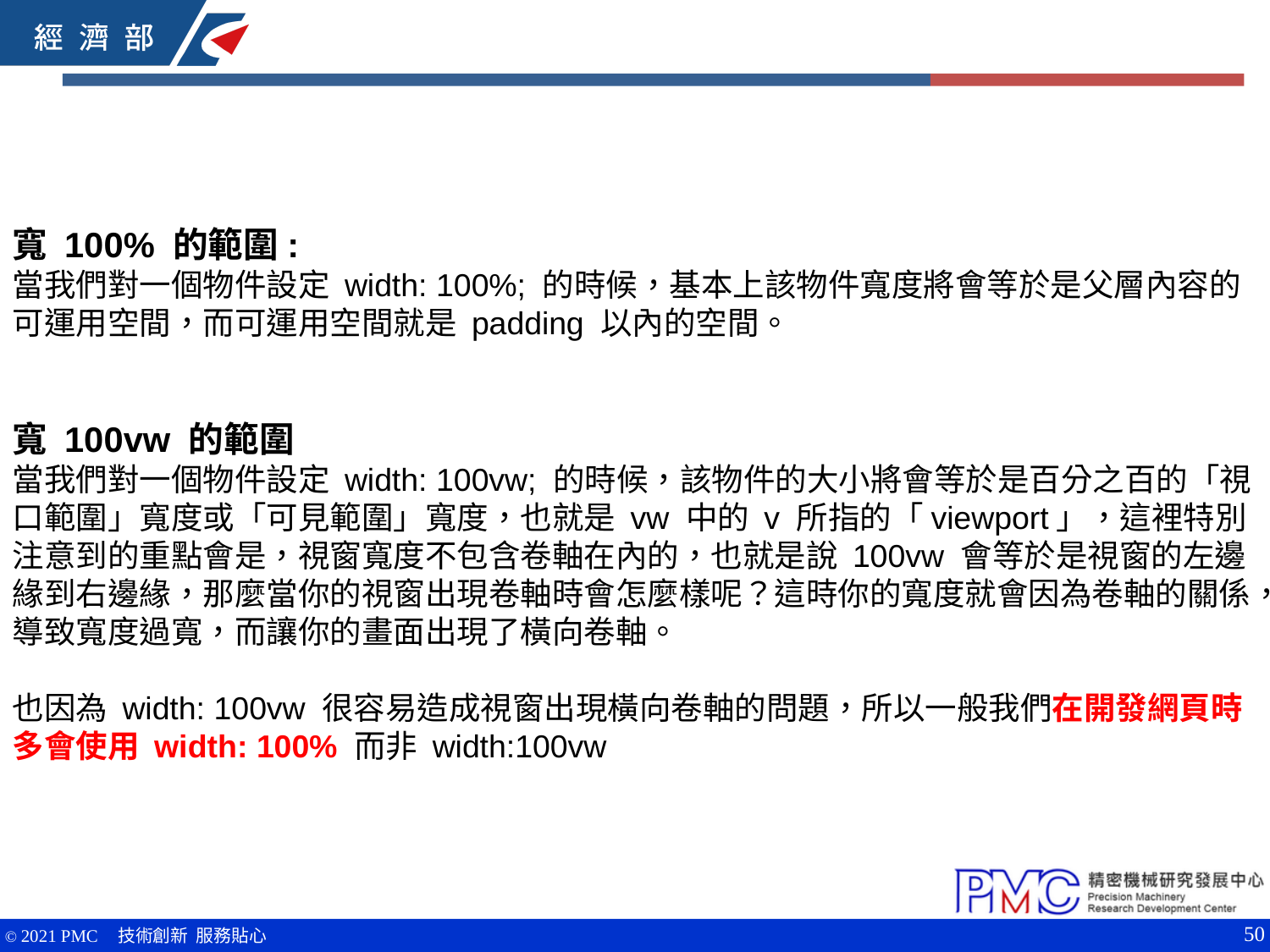

寬 100% 的範圍:
當我們對一個物件設定 width: 100%; 的時候，基本上該物件寬度將會等於是父層內容的可運用空間，而可運用空間就是 padding 以內的空間。

寬 100vw 的範圍
當我們對一個物件設定 width: 100vw; 的時候，該物件的大小將會等於是百分之百的「視口範圍」寬度或「可見範圍」寬度，也就是 vw 中的 v 所指的「viewport」，這裡特別注意到的重點會是，視窗寬度不包含卷軸在內的，也就是說 100vw 會等於是視窗的左邊緣到右邊緣，那麼當你的視窗出現卷軸時會怎麼樣呢？這時你的寬度就會因為卷軸的關係，導致寬度過寬，而讓你的畫面出現了橫向卷軸。

也因為 width: 100vw 很容易造成視窗出現橫向卷軸的問題，所以一般我們在開發網頁時多會使用 width: 100% 而非 width:100vw

50